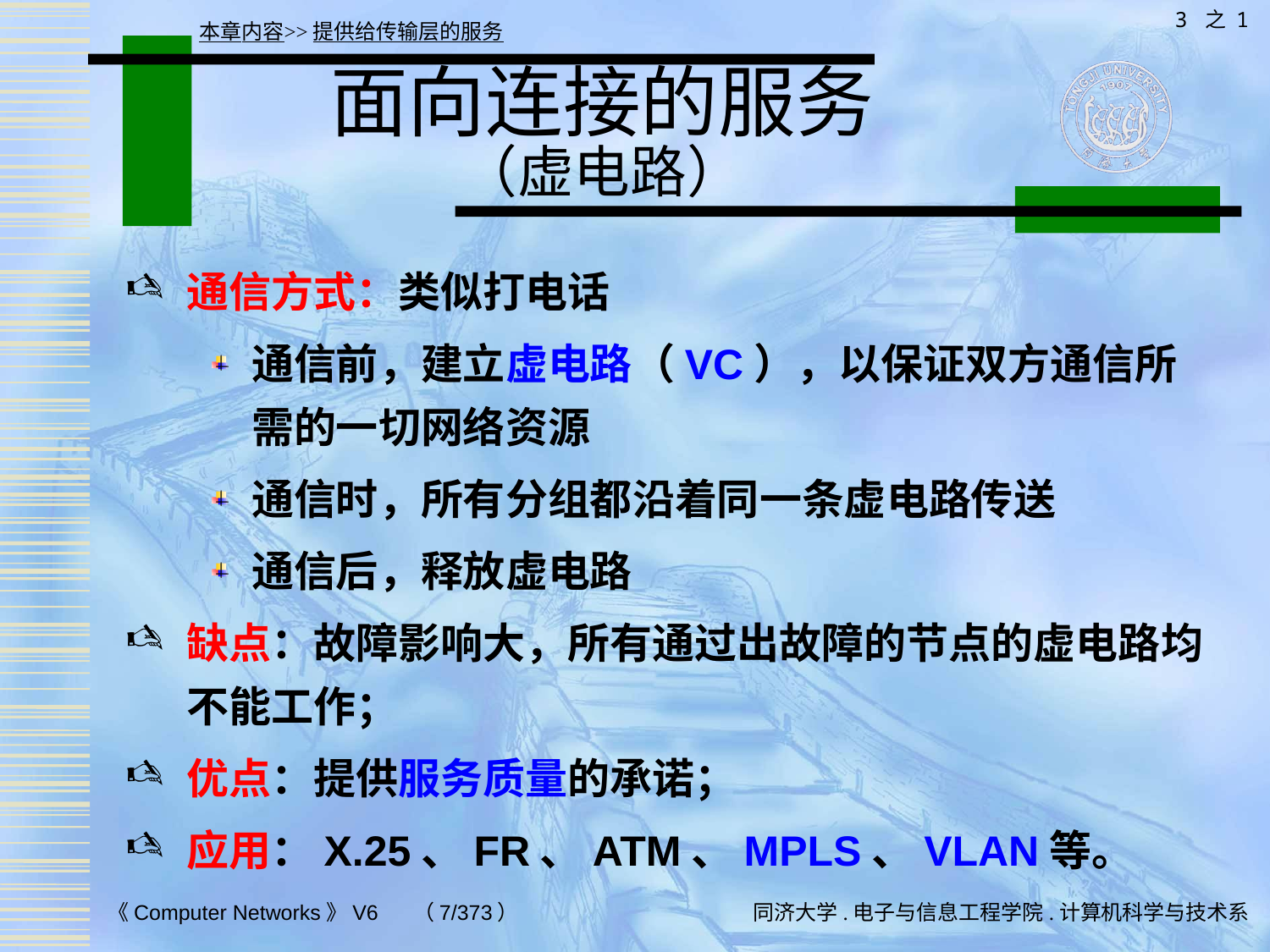

3 之 1
本章内容>>提供给传输层的服务
# 面向连接的服务 （虚电路）
通信方式：类似打电话
通信前，建立虚电路（VC），以保证双方通信所需的一切网络资源
通信时，所有分组都沿着同一条虚电路传送
通信后，释放虚电路
缺点：故障影响大，所有通过出故障的节点的虚电路均不能工作；
优点：提供服务质量的承诺；
应用：X.25、FR、ATM、MPLS、VLAN等。